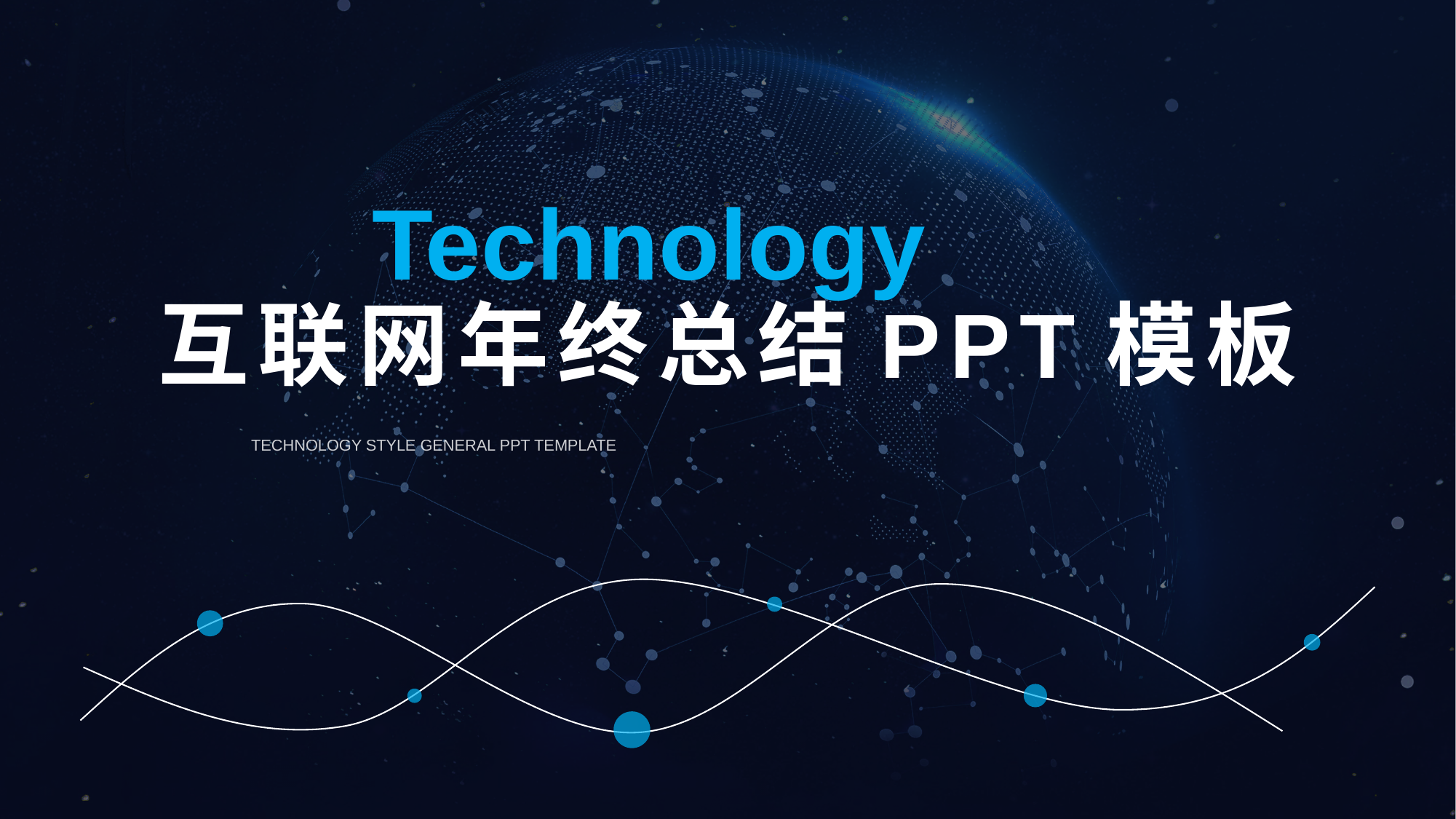

Technology
# 互联网年终总结PPT模板
TECHNOLOGY STYLE GENERAL PPT TEMPLATE